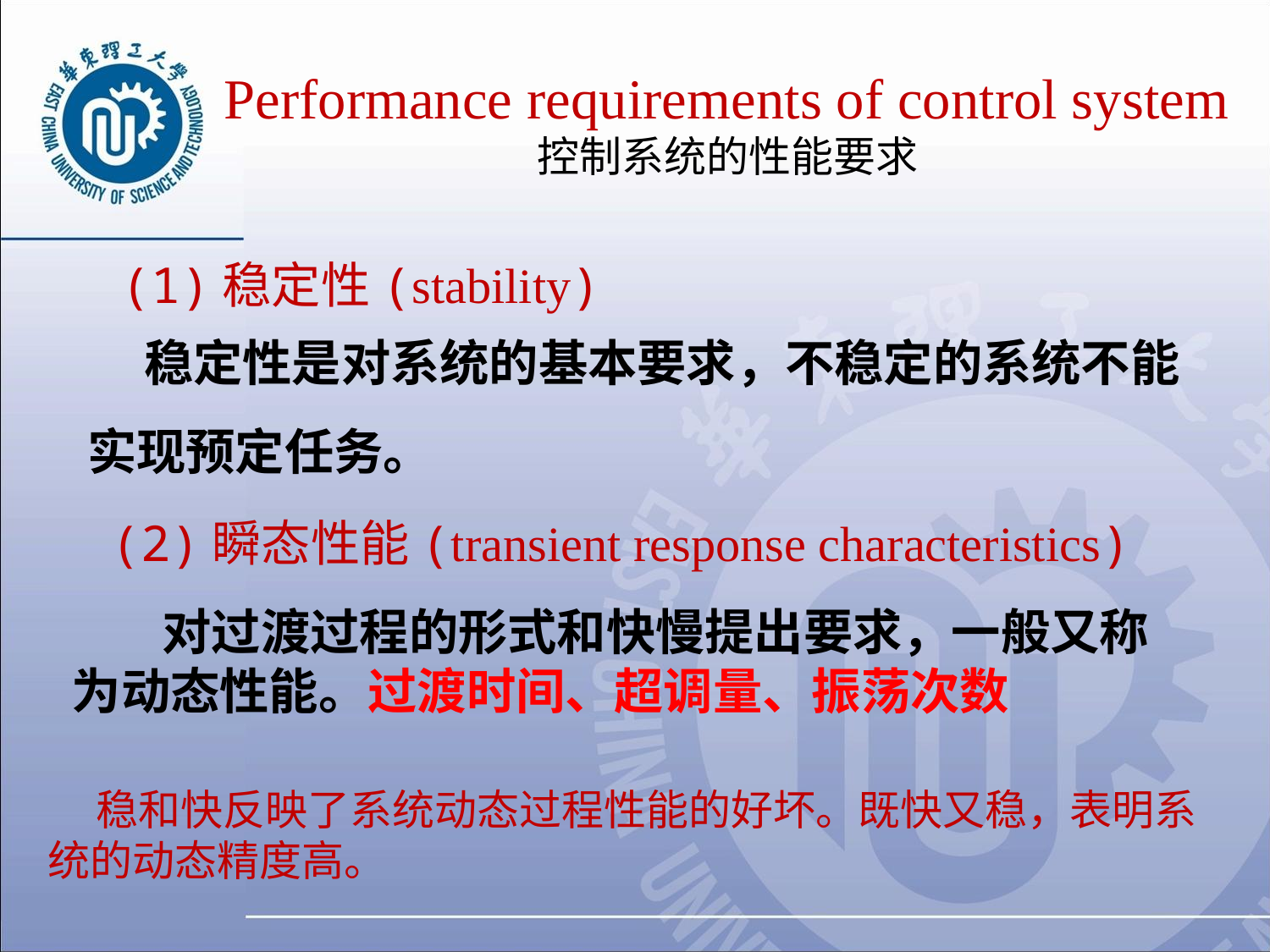

Performance requirements of control system
控制系统的性能要求
(1)稳定性(stability)
    稳定性是对系统的基本要求，不稳定的系统不能实现预定任务。
(2)瞬态性能(transient response characteristics)
       对过渡过程的形式和快慢提出要求，一般又称为动态性能。过渡时间、超调量、振荡次数
    稳和快反映了系统动态过程性能的好坏。既快又稳，表明系统的动态精度高。